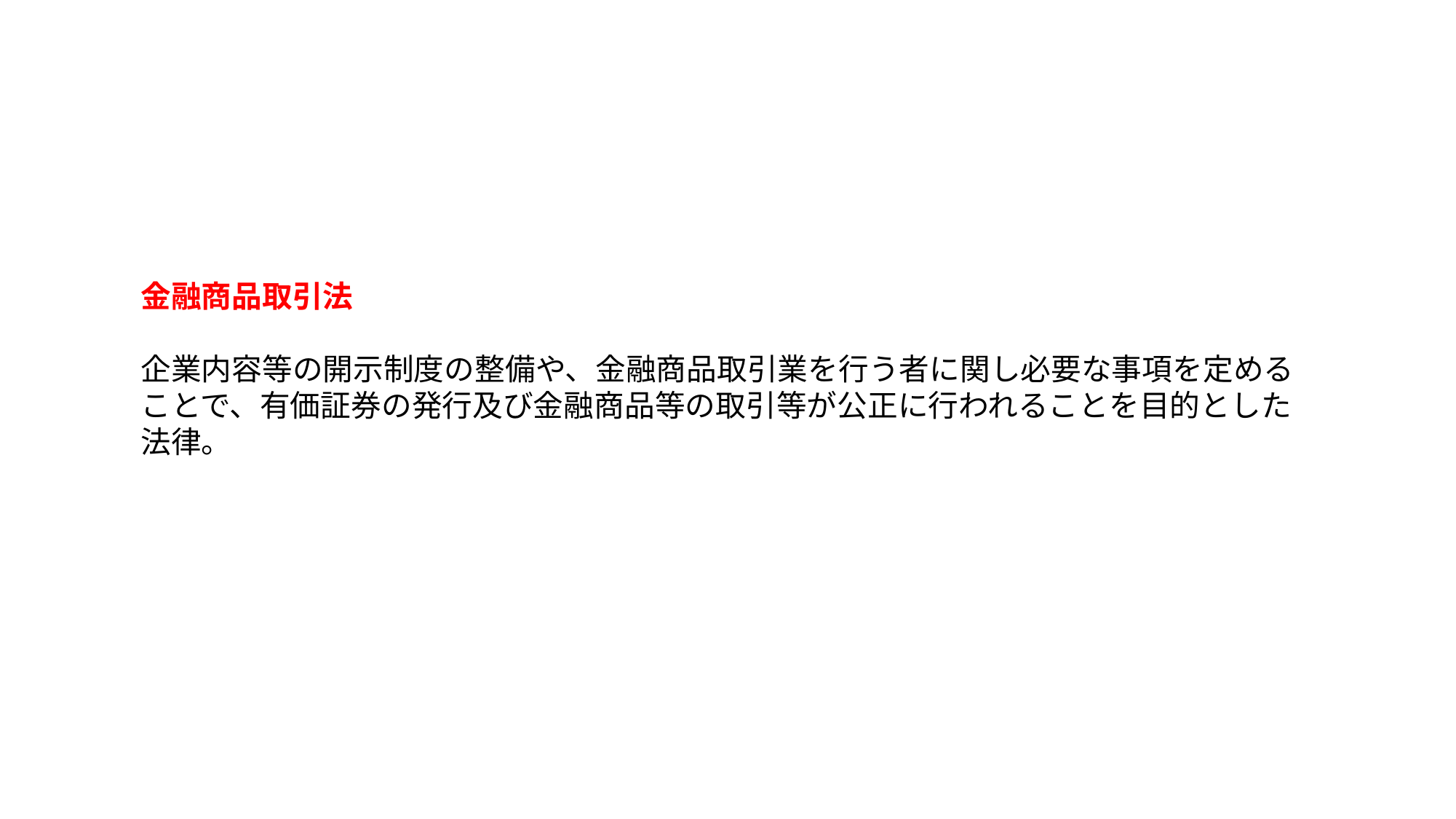

金融商品取引法

企業内容等の開示制度の整備や、金融商品取引業を行う者に関し必要な事項を定めることで、有価証券の発行及び金融商品等の取引等が公正に行われることを目的とした法律。